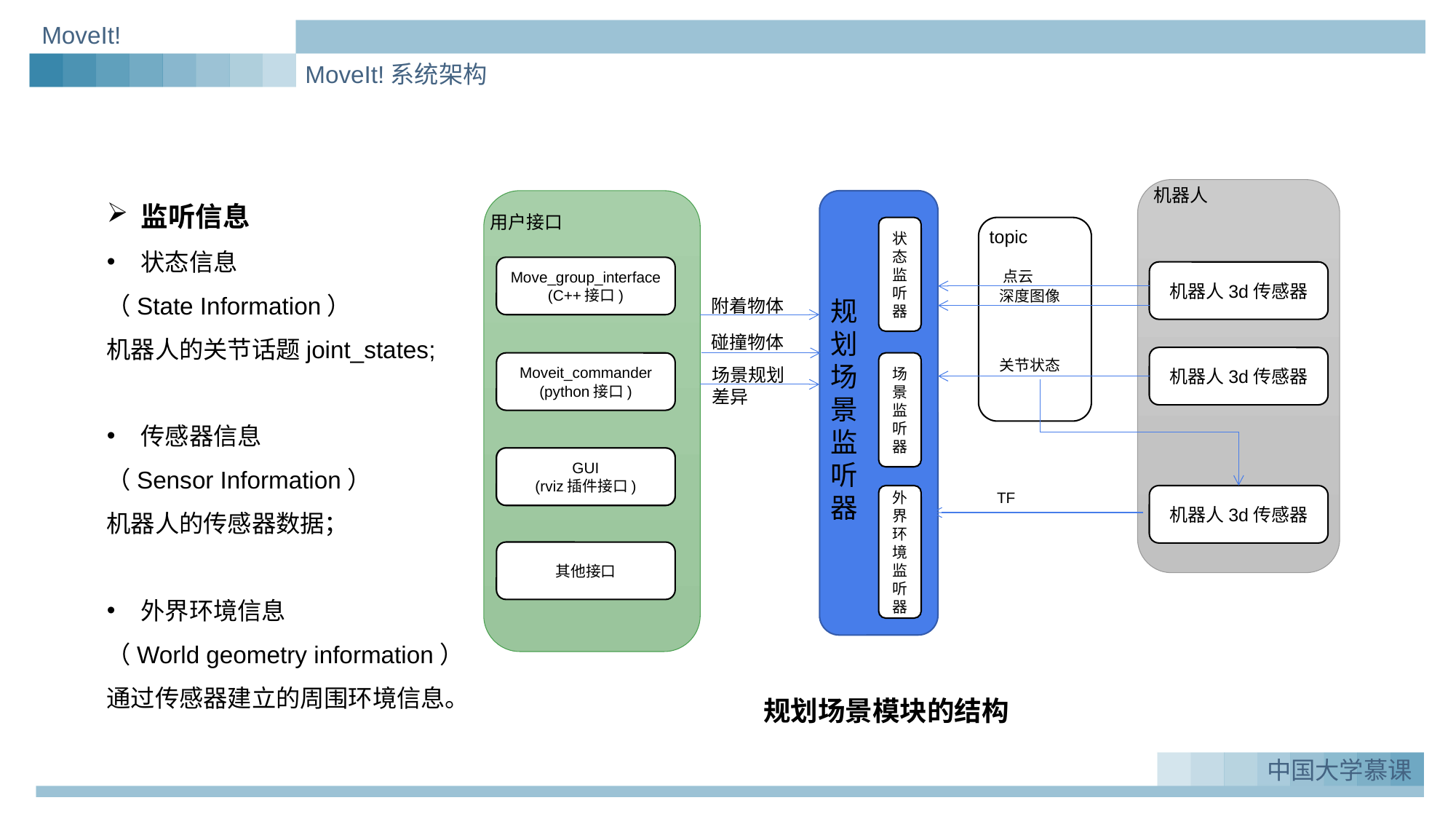

MoveIt!
MoveIt!系统架构
监听信息
状态信息
（State Information）
机器人的关节话题joint_states;

传感器信息
（Sensor Information）
机器人的传感器数据；

外界环境信息
（World geometry information）
通过传感器建立的周围环境信息。
机器人

用户接口
状态监听器

topic
Move_group_interface
(C++接口)
点云
机器人3d传感器
深度图像
附着物体
规划场景监听器
碰撞物体
机器人3d传感器
关节状态
Moveit_commander
(python接口)
场景监听器
场景规划差异
GUI
(rviz插件接口)
GUI
(rviz插件接口)
TF
外界环境监听器
机器人3d传感器
其他接口
规划场景模块的结构
中国大学慕课